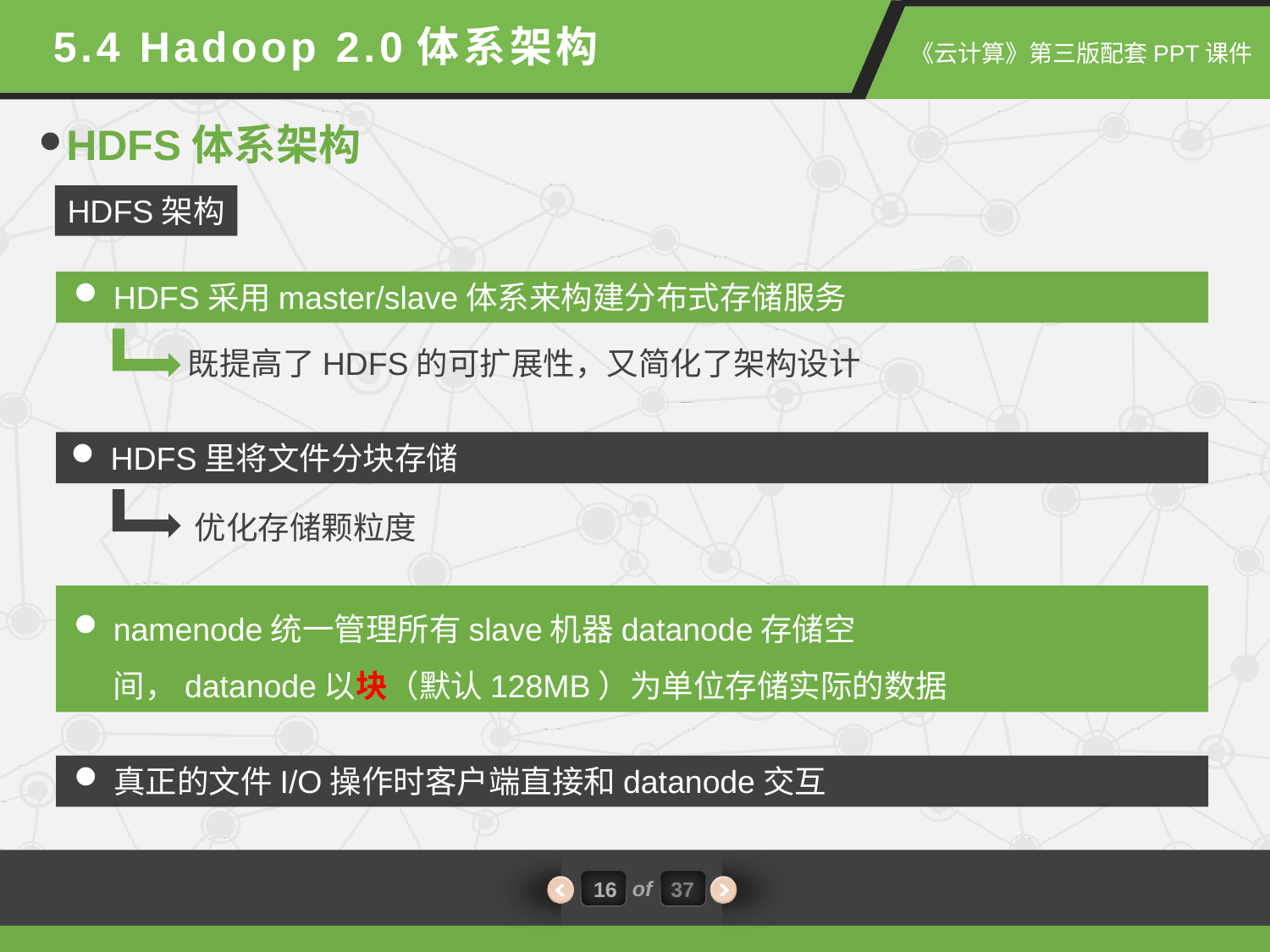

5.4 Hadoop 2.0体系架构
HDFS体系架构

HDFS架构

HDFS采用master/slave体系来构建分布式存储服务

既提高了HDFS的可扩展性，又简化了架构设计

HDFS里将文件分块存储

优化存储颗粒度
namenode统一管理所有slave机器datanode存储空间，datanode以块（默认128MB）为单位存储实际的数据

真正的文件I/O操作时客户端直接和datanode交互
16